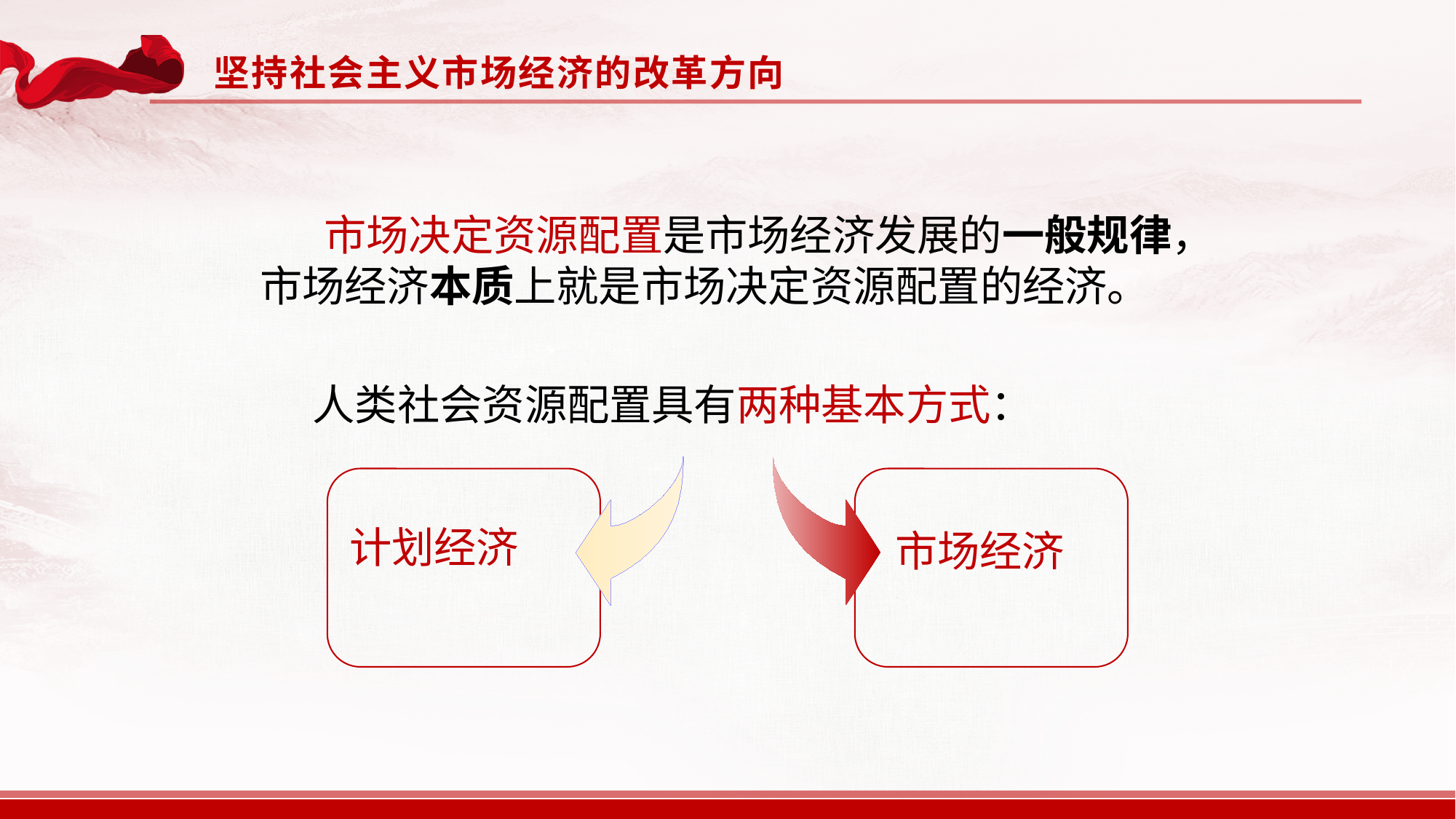

坚持社会主义市场经济的改革方向
          市场决定资源配置是市场经济发展的一般规律，市场经济本质上就是市场决定资源配置的经济。

         人类社会资源配置具有两种基本方式：

计划经济
市场经济